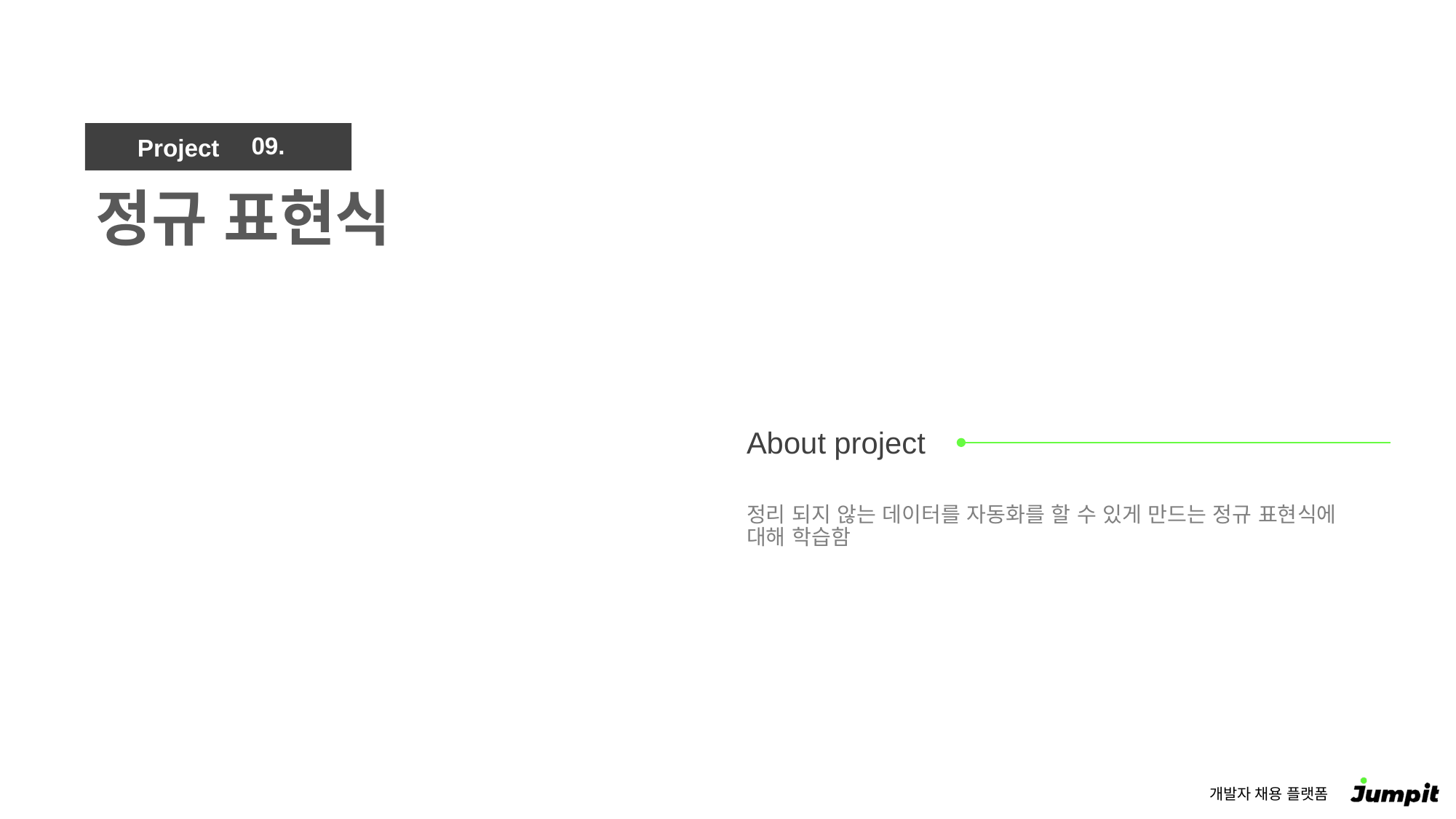

09.
정규 표현식
정리 되지 않는 데이터를 자동화를 할 수 있게 만드는 정규 표현식에 대해 학습함